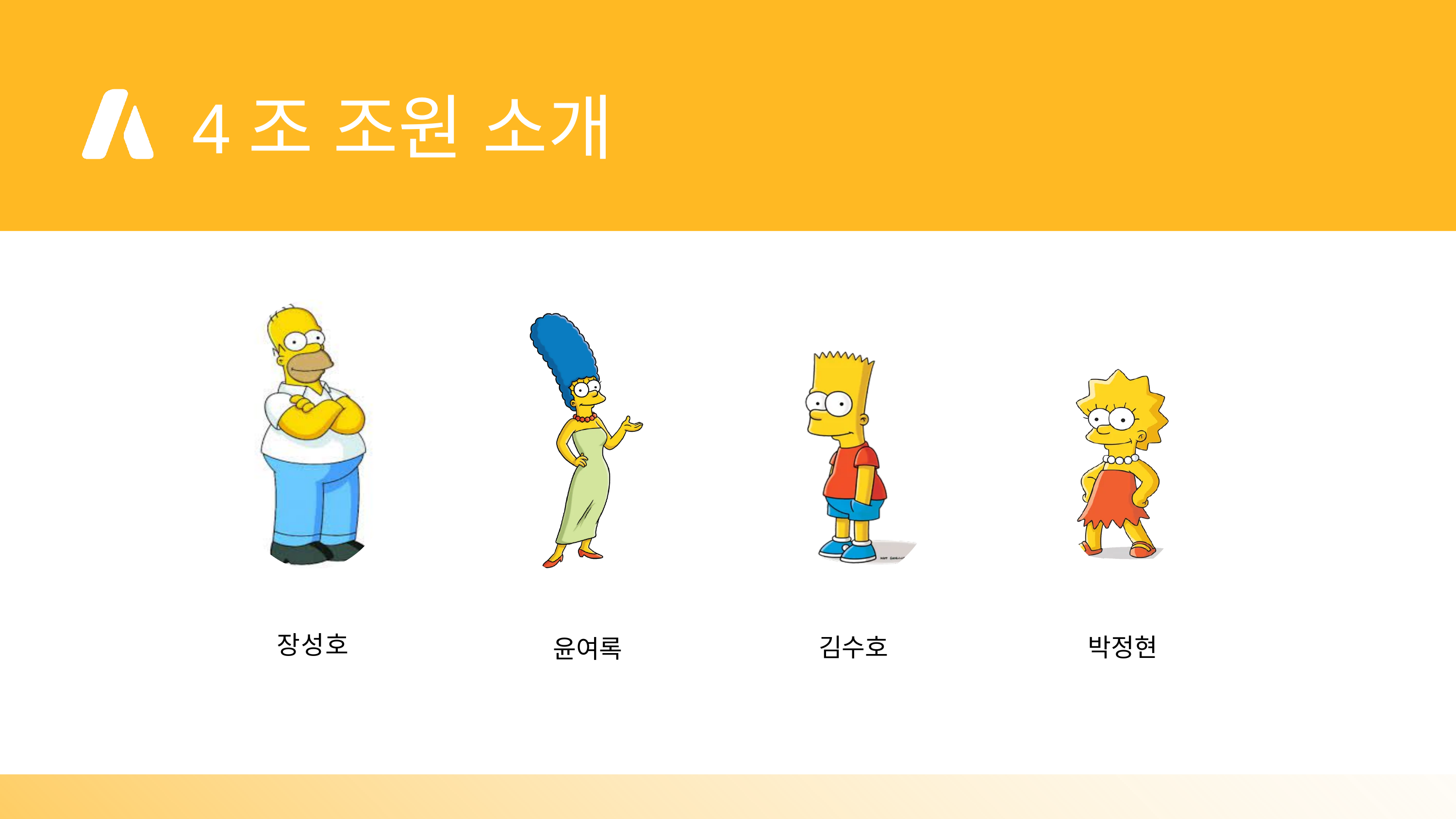

4조 조원 소개

장성호
김수호
박정현
윤여록